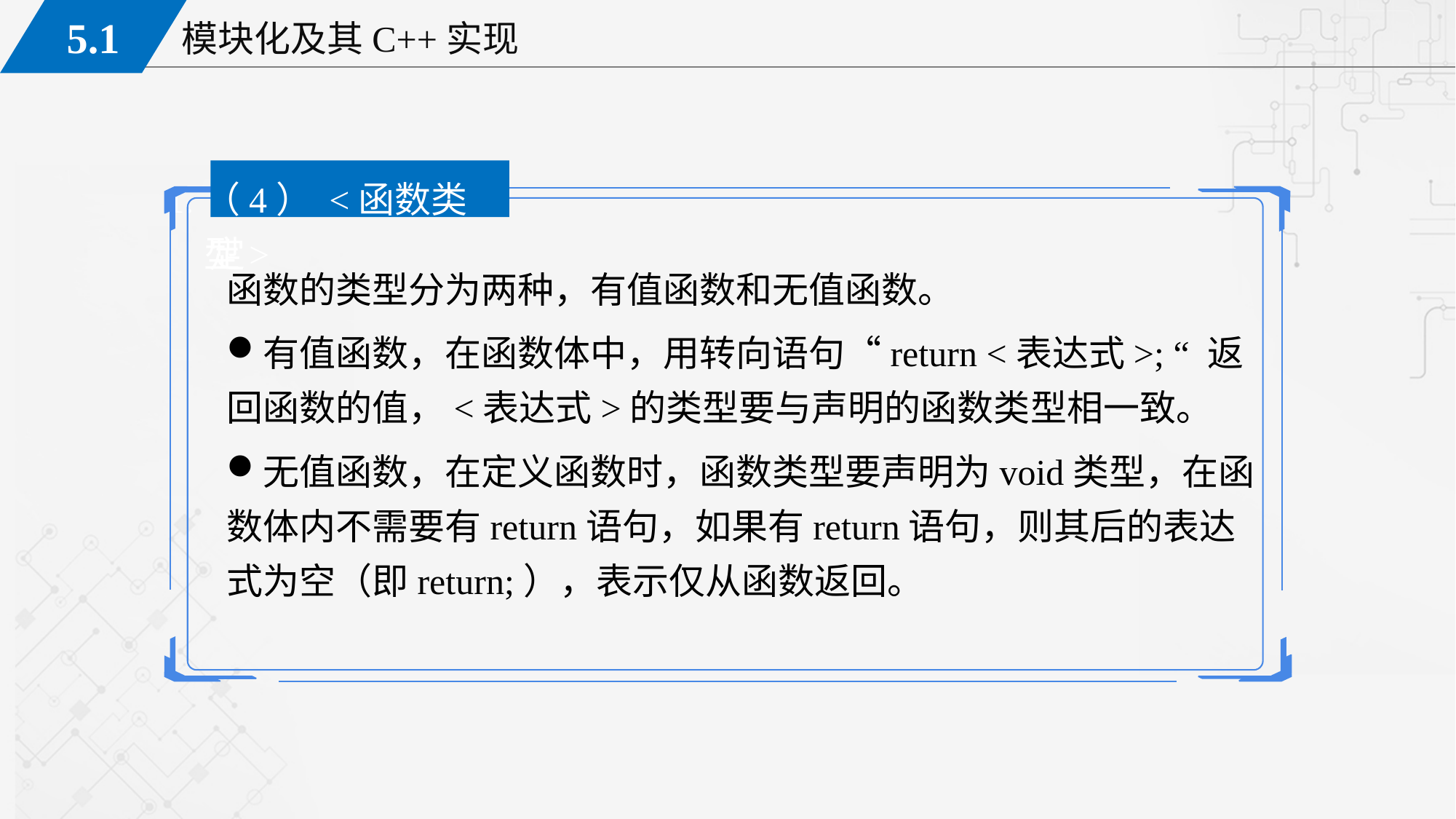

1. 函数的定
（4） <函数类型>

函数的类型分为两种，有值函数和无值函数。
有值函数，在函数体中，用转向语句“return <表达式>; “ 返回函数的值，<表达式>的类型要与声明的函数类型相一致。
无值函数，在定义函数时，函数类型要声明为void类型，在函数体内不需要有return语句，如果有return语句，则其后的表达式为空（即return;），表示仅从函数返回。